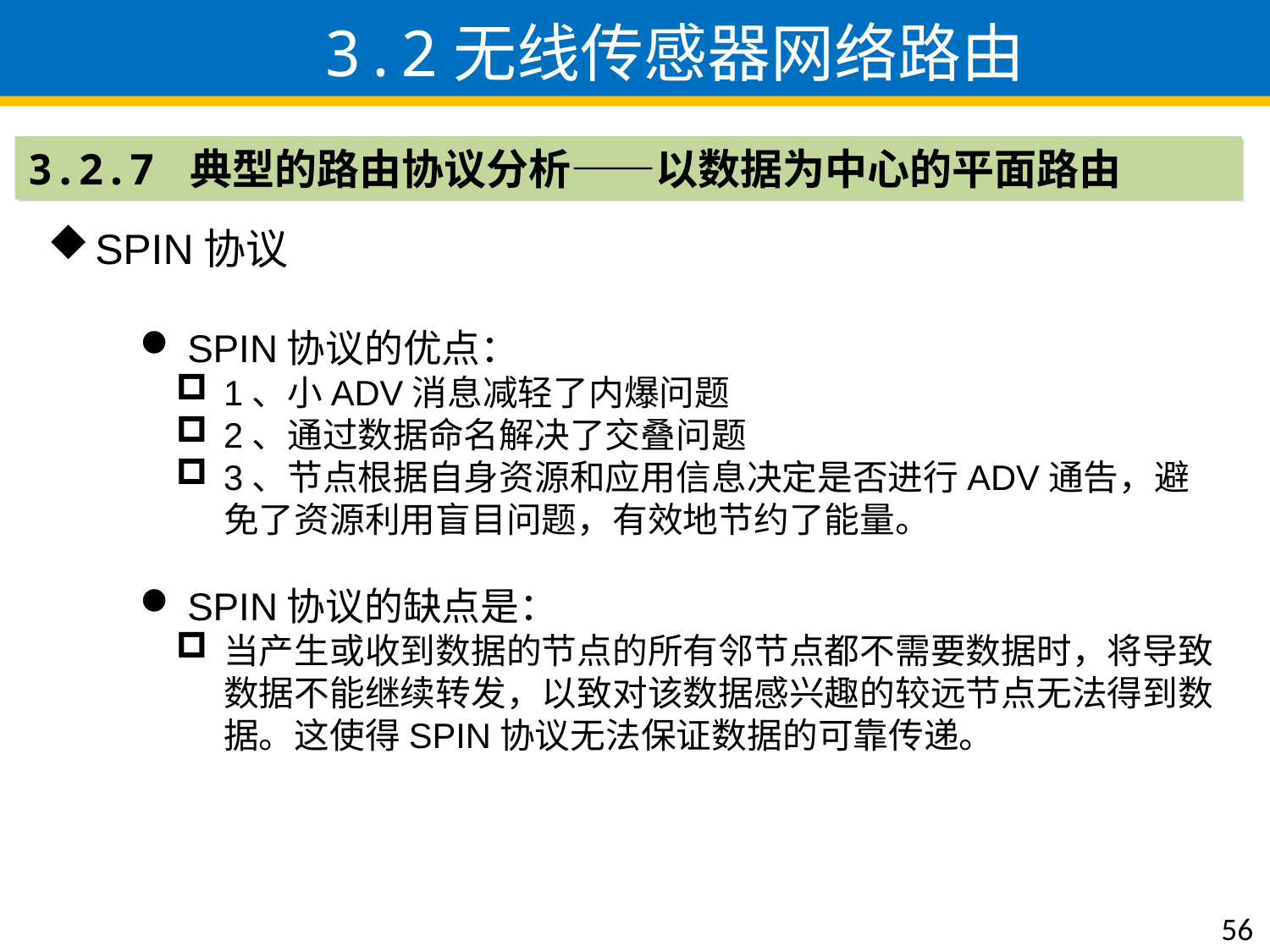

3.2无线传感器网络路由
3.2.7 典型的路由协议分析——以数据为中心的平面路由
SPIN协议

SPIN协议的优点：
1、小ADV消息减轻了内爆问题
2、通过数据命名解决了交叠问题
3、节点根据自身资源和应用信息决定是否进行ADV通告，避免了资源利用盲目问题，有效地节约了能量。

SPIN协议的缺点是：
当产生或收到数据的节点的所有邻节点都不需要数据时，将导致数据不能继续转发，以致对该数据感兴趣的较远节点无法得到数据。这使得SPIN协议无法保证数据的可靠传递。
56